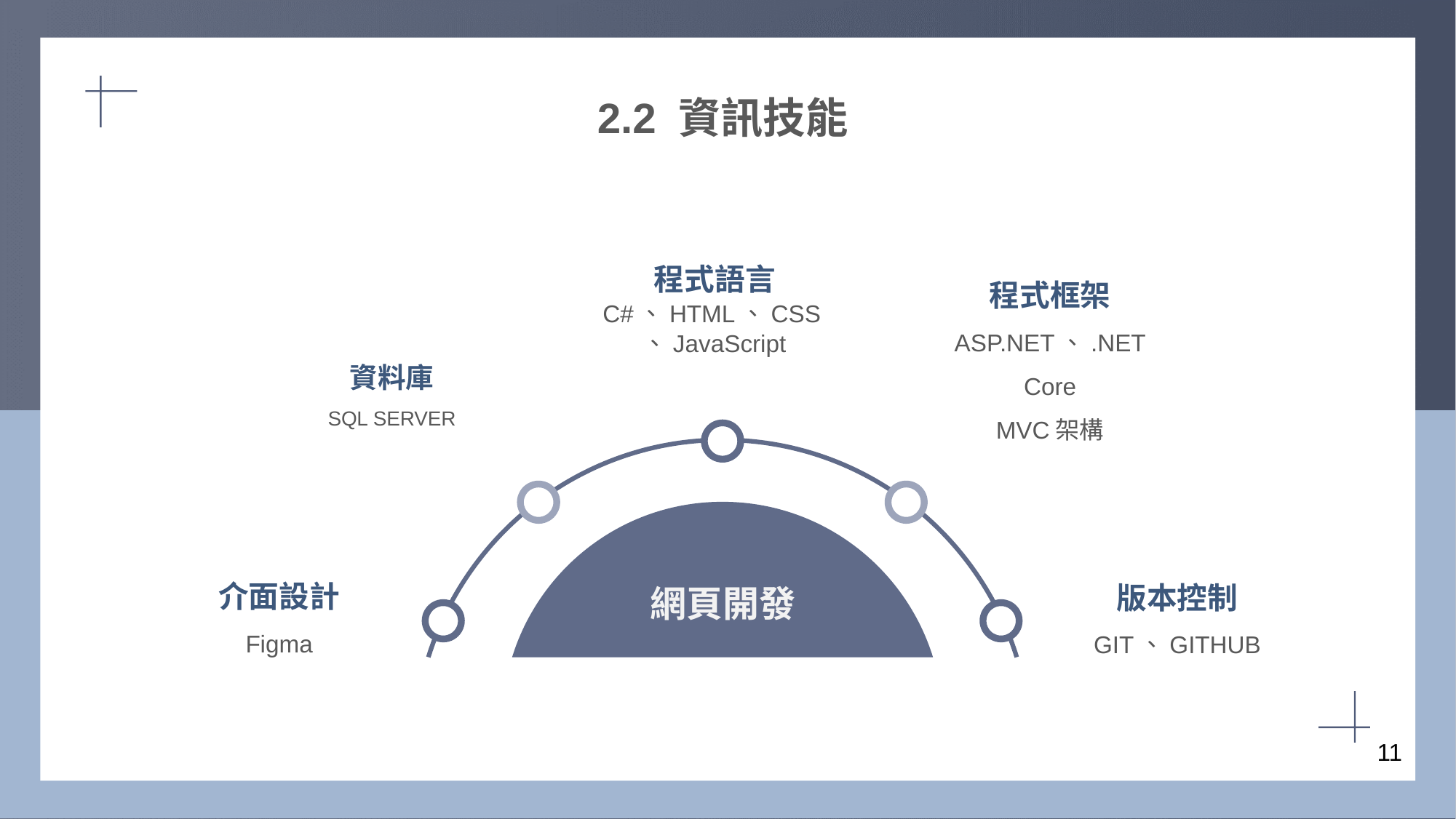

2.2 資訊技能
程式語言
C#、HTML、CSS、JavaScript
程式框架
ASP.NET、.NET Core
MVC架構
資料庫
SQL SERVER

網頁開發
介面設計
Figma
版本控制
GIT、GITHUB

11